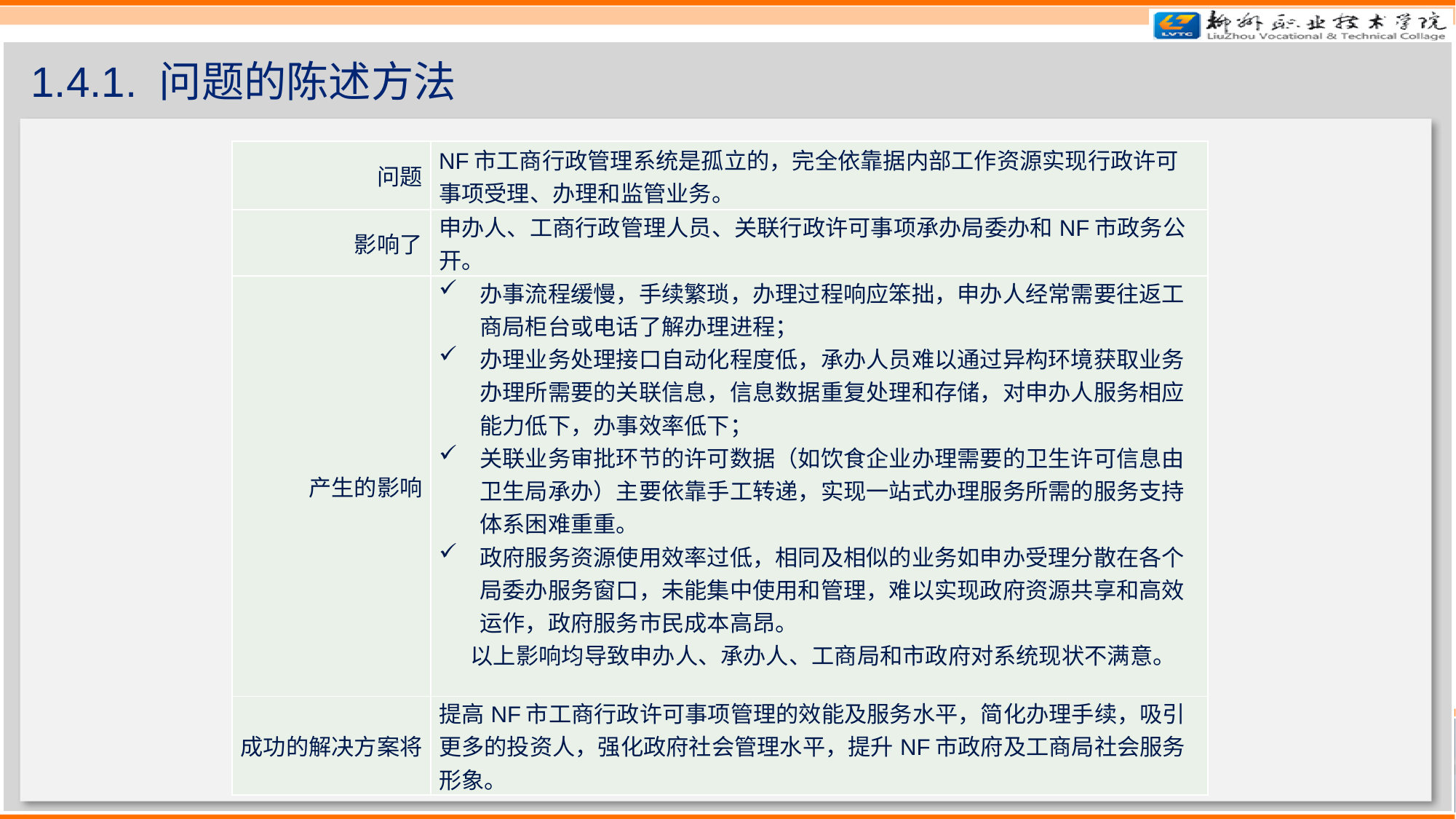

# 1.4.1. 问题的陈述方法
| 问题 | NF市工商行政管理系统是孤立的，完全依靠据内部工作资源实现行政许可事项受理、办理和监管业务。 |
| --- | --- |
| 影响了 | 申办人、工商行政管理人员、关联行政许可事项承办局委办和NF市政务公开。 |
| 产生的影响 | 办事流程缓慢，手续繁琐，办理过程响应笨拙，申办人经常需要往返工商局柜台或电话了解办理进程； 办理业务处理接口自动化程度低，承办人员难以通过异构环境获取业务办理所需要的关联信息，信息数据重复处理和存储，对申办人服务相应能力低下，办事效率低下； 关联业务审批环节的许可数据（如饮食企业办理需要的卫生许可信息由卫生局承办）主要依靠手工转递，实现一站式办理服务所需的服务支持体系困难重重。 政府服务资源使用效率过低，相同及相似的业务如申办受理分散在各个局委办服务窗口，未能集中使用和管理，难以实现政府资源共享和高效运作，政府服务市民成本高昂。 以上影响均导致申办人、承办人、工商局和市政府对系统现状不满意。 |
| 成功的解决方案将 | 提高NF市工商行政许可事项管理的效能及服务水平，简化办理手续，吸引更多的投资人，强化政府社会管理水平，提升NF市政府及工商局社会服务形象。 |